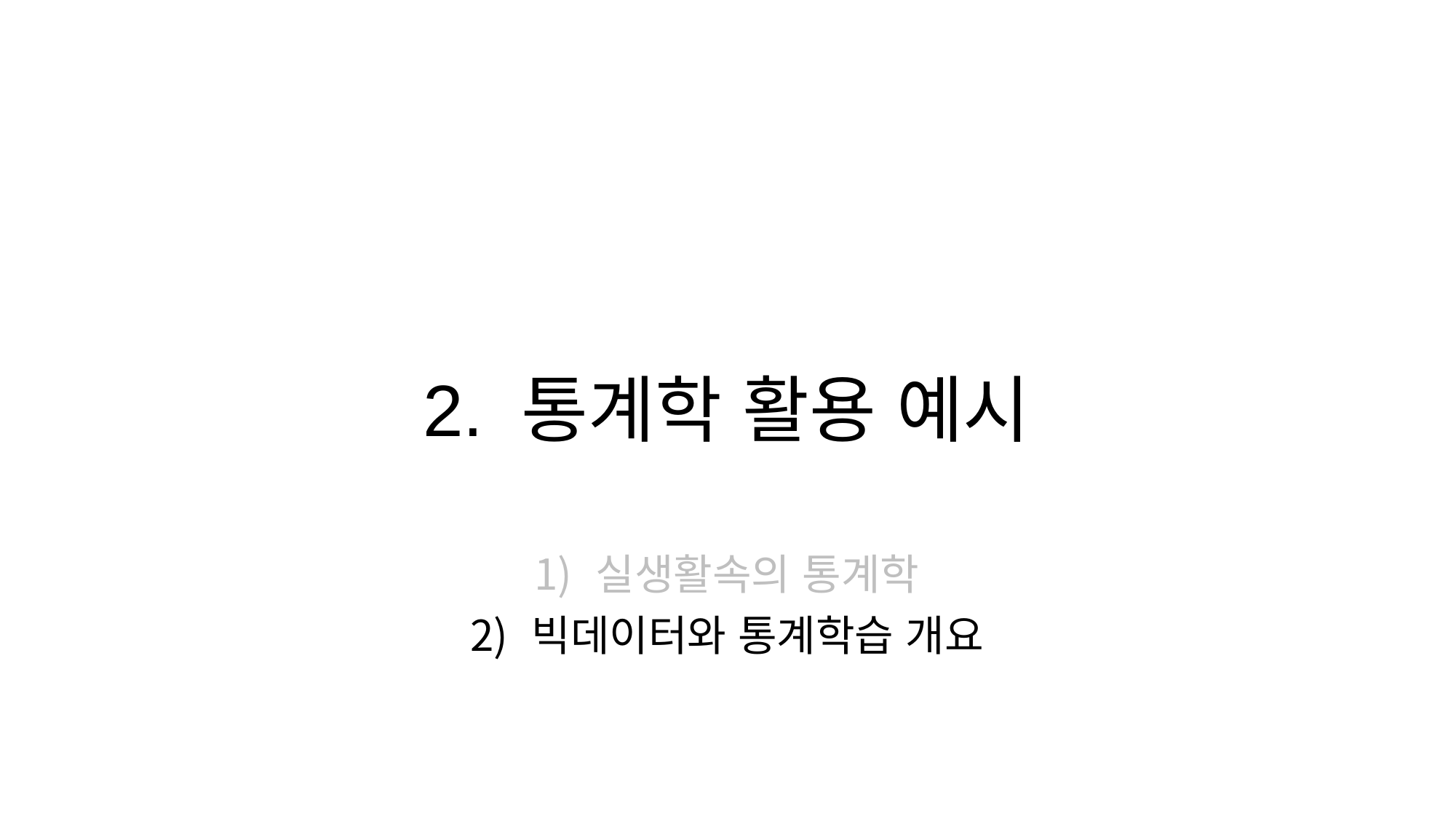

# 2. 통계학 활용 예시
실생활속의 통계학
빅데이터와 통계학습 개요